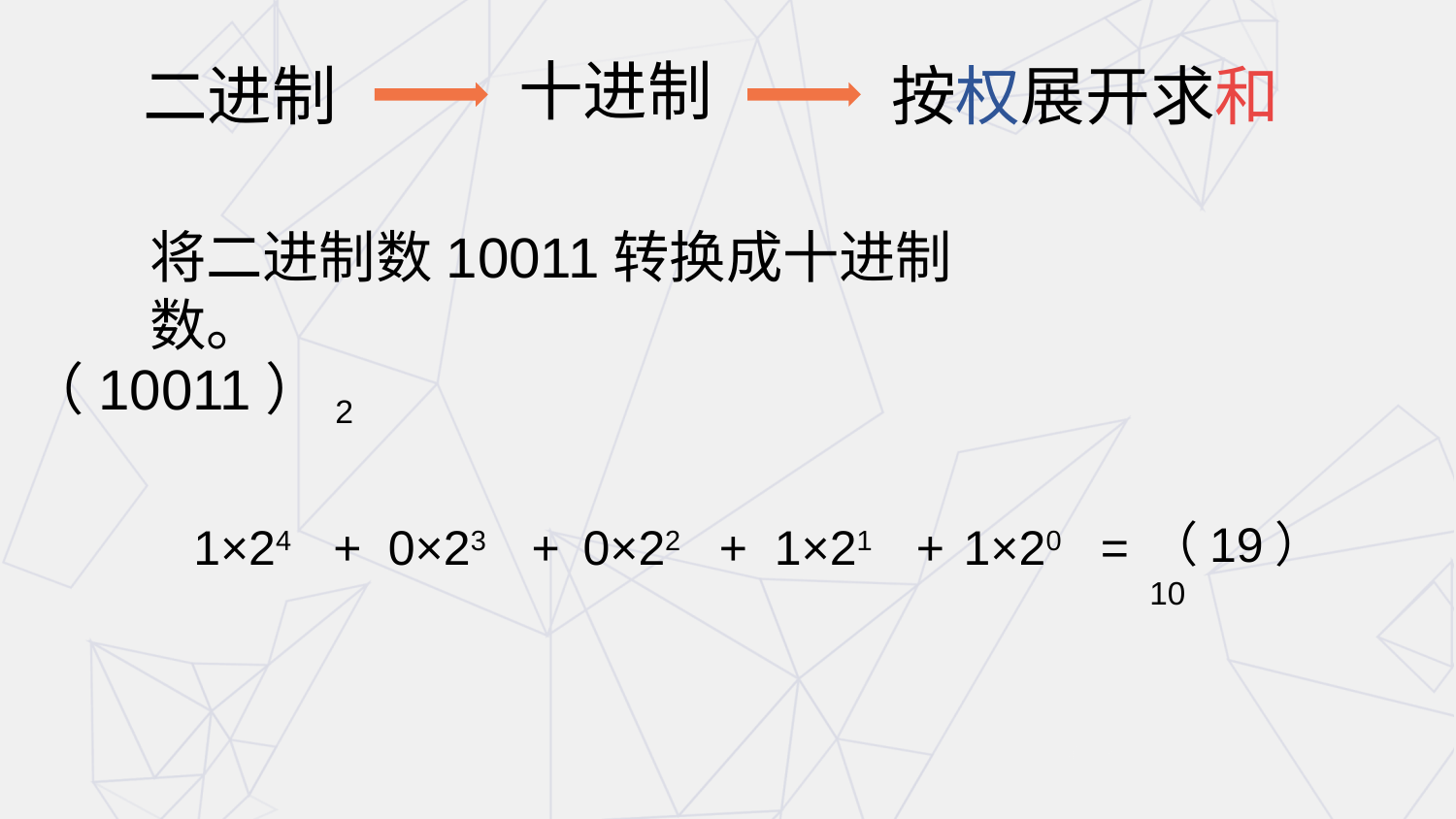

十进制
二进制
按权展开求和

将二进制数10011转换成十进制数。
（10011）2
（19）10
=
+
+
+
+
1×24
0×23
0×22
1×21
1×20